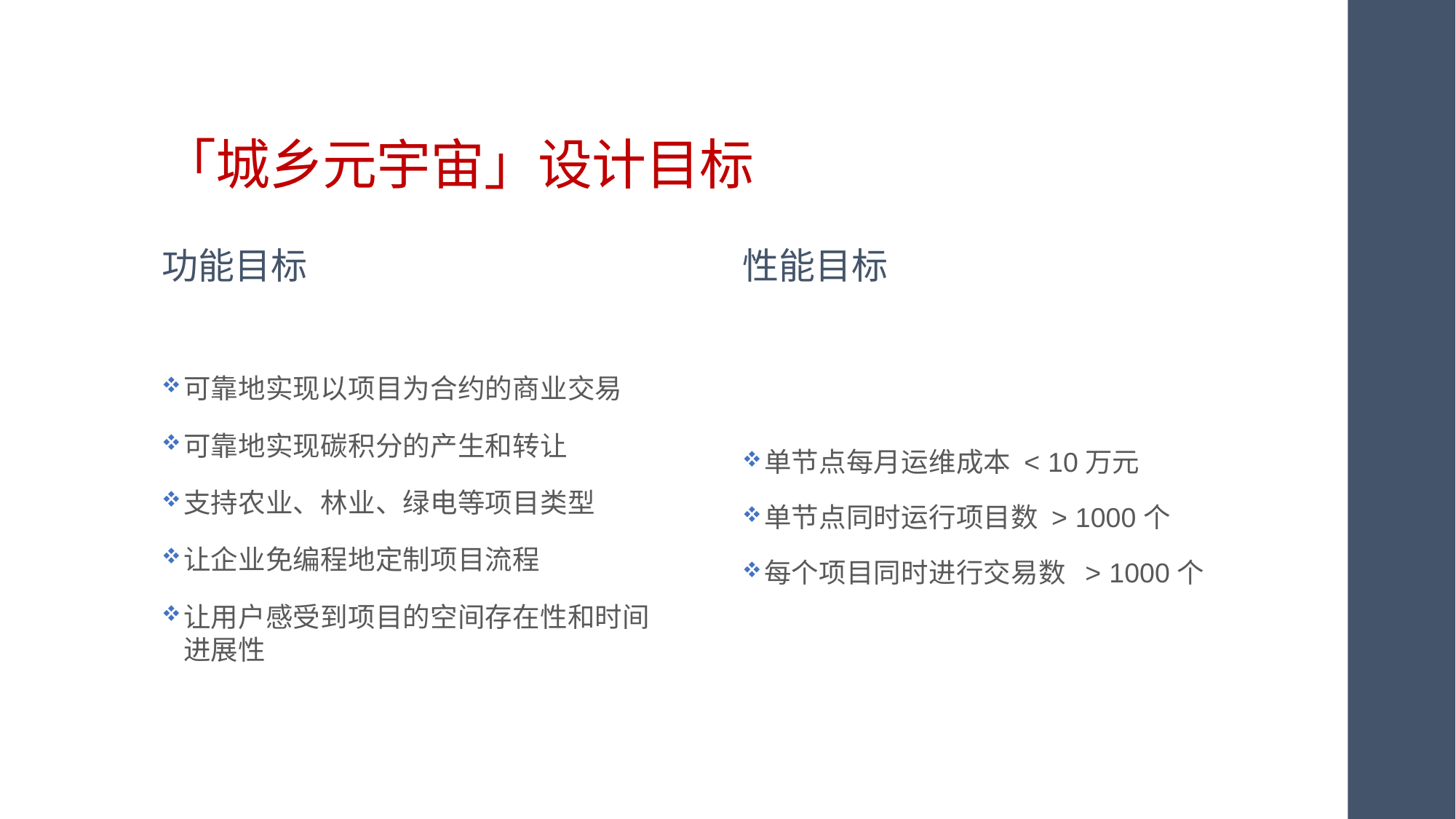

# 「城乡元宇宙」设计目标
功能目标
性能目标
可靠地实现以项目为合约的商业交易
可靠地实现碳积分的产生和转让
支持农业、林业、绿电等项目类型
让企业免编程地定制项目流程
让用户感受到项目的空间存在性和时间进展性
单节点每月运维成本 < 10万元
单节点同时运行项目数 > 1000个
每个项目同时进行交易数  > 1000个